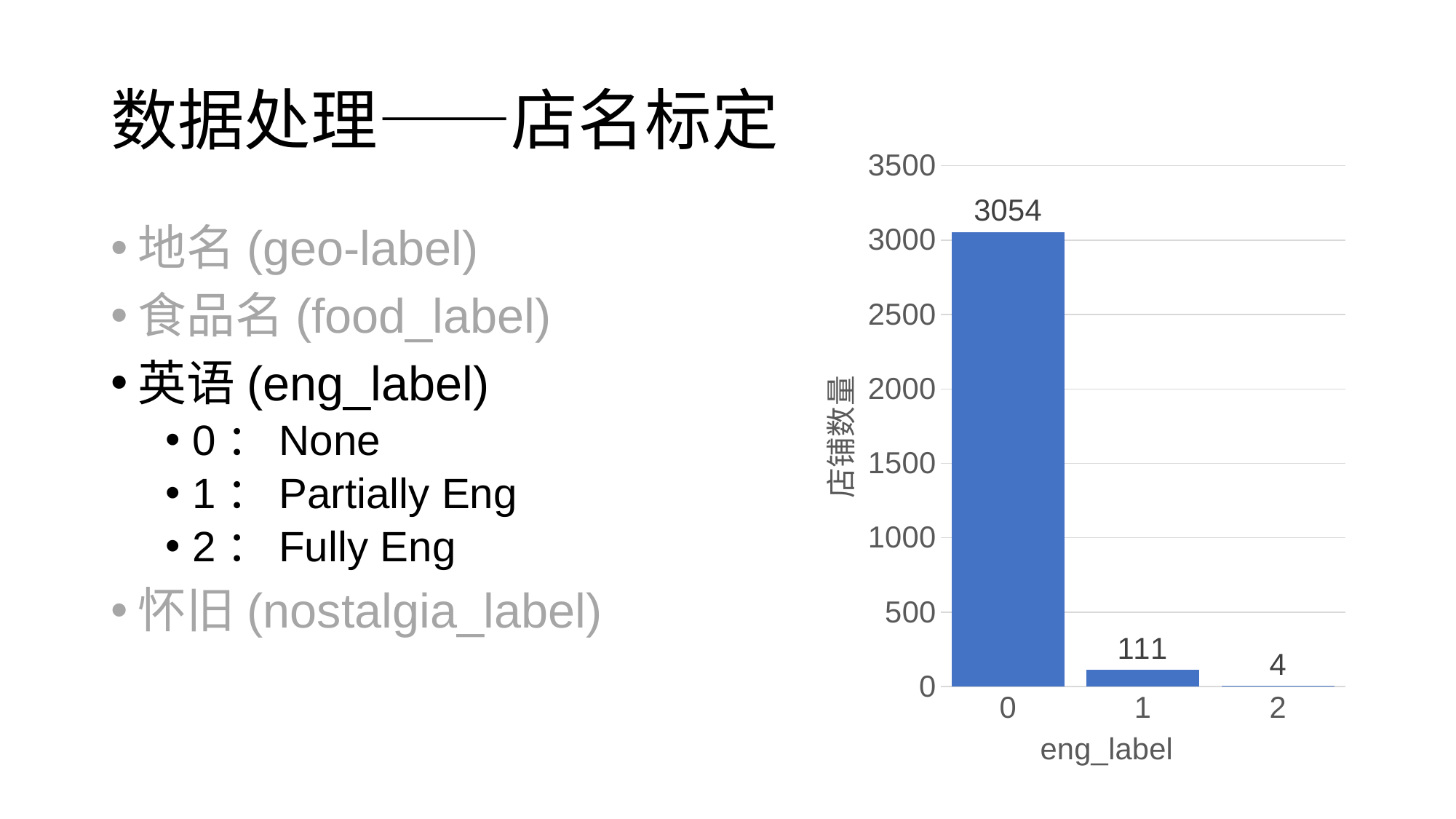

# 数据处理——店名标定

### Chart

| Category |  |
|---|---|
| 0 | 3054.0 |
| 1 | 111.0 |
| 2 | 4.0 |
地名(geo-label)
食品名(food_label)
英语(eng_label)
0：None
1：Partially Eng
2：Fully Eng
怀旧(nostalgia_label)